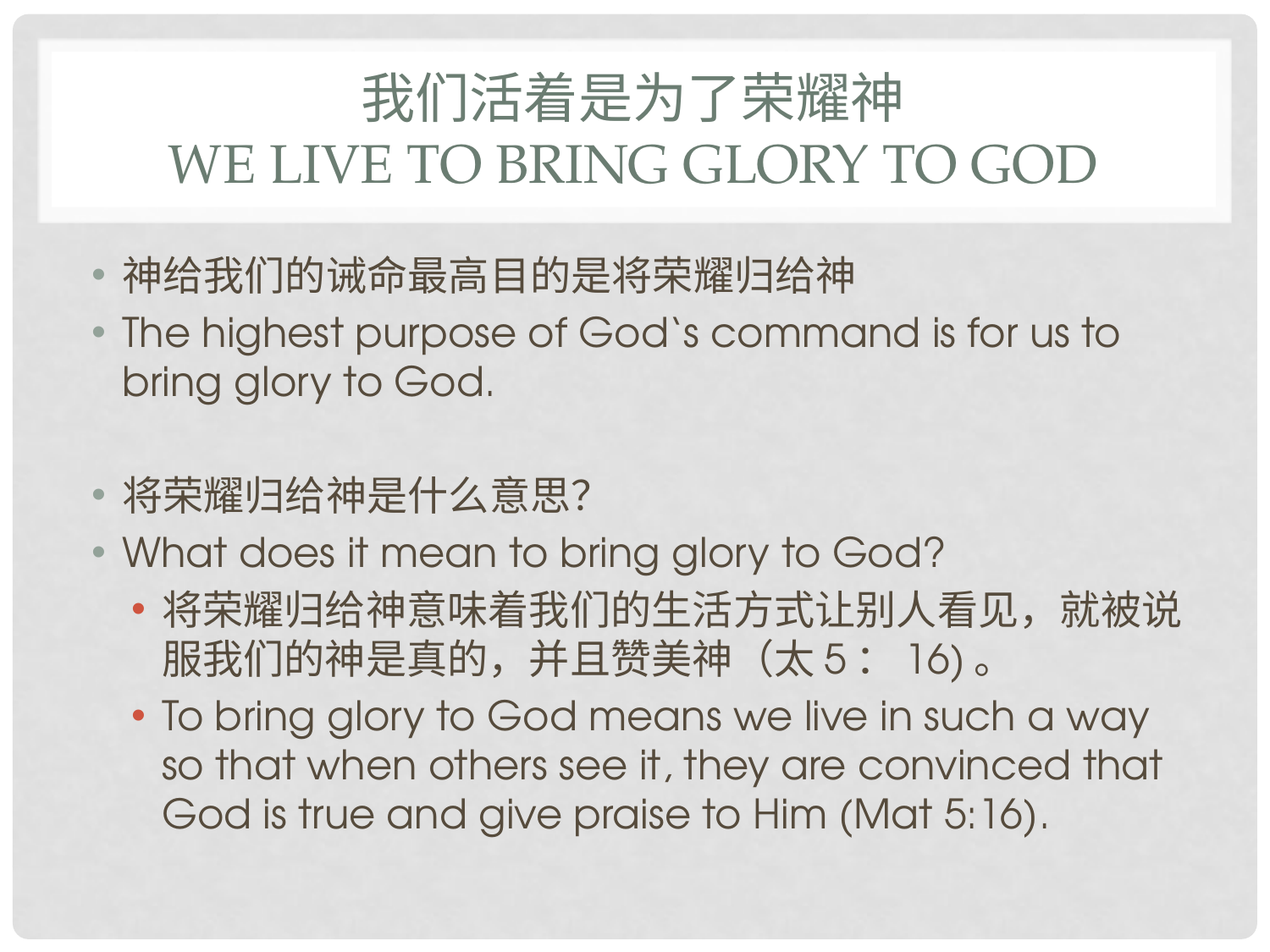

# 我们活着是为了荣耀神 We live to bring glory to god
神给我们的诫命最高目的是将荣耀归给神
The highest purpose of God‘s command is for us to bring glory to God.

将荣耀归给神是什么意思？
What does it mean to bring glory to God?
将荣耀归给神意味着我们的生活方式让别人看见，就被说服我们的神是真的，并且赞美神（太5：16)。
To bring glory to God means we live in such a way so that when others see it, they are convinced that God is true and give praise to Him (Mat 5:16).